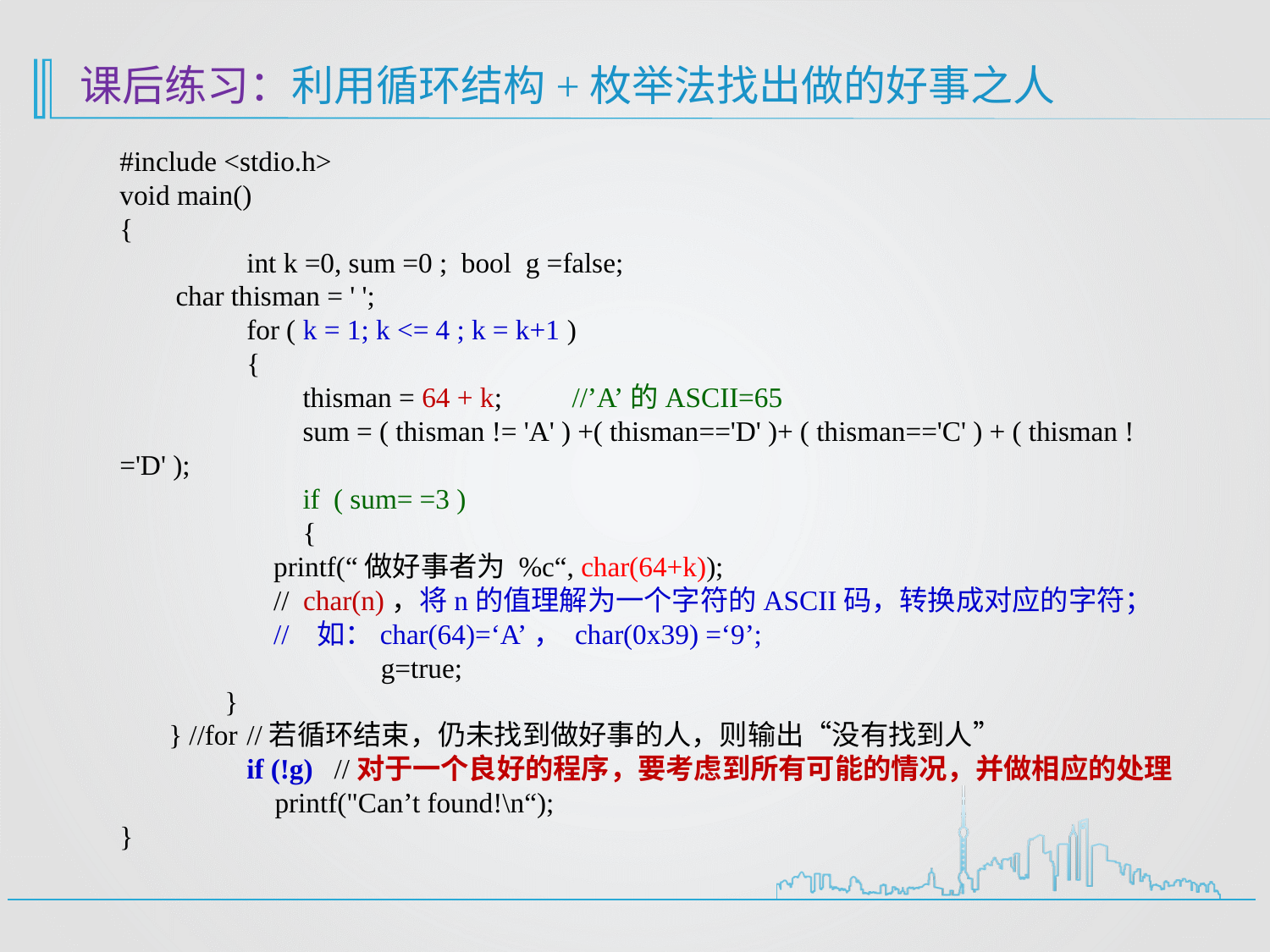

# 课后练习：利用循环结构+枚举法找出做的好事之人
#include <stdio.h>
void main()
{
	int k =0, sum =0 ;  bool  g =false;
        char thisman = ' ';
	for ( k = 1; k <= 4 ; k = k+1 )
	{
	        thisman = 64 + k;          //’A’的ASCII=65
	        sum = ( thisman != 'A' ) +( thisman=='D' )+ ( thisman=='C' ) + ( thisman !='D' );
	        if  ( sum= =3 )
	        {
                      printf(“做好事者为 %c“, char(64+k));
                      //  char(n)，将n的值理解为一个字符的ASCII码，转换成对应的字符；
                      //   如：char(64)=‘A’， char(0x39) =‘9’;
		 g=true;
               }
       } //for	//若循环结束，仍未找到做好事的人，则输出“没有找到人”
	if (!g)   //对于一个良好的程序，要考虑到所有可能的情况，并做相应的处理
	    printf("Can’t found!\n“);
}